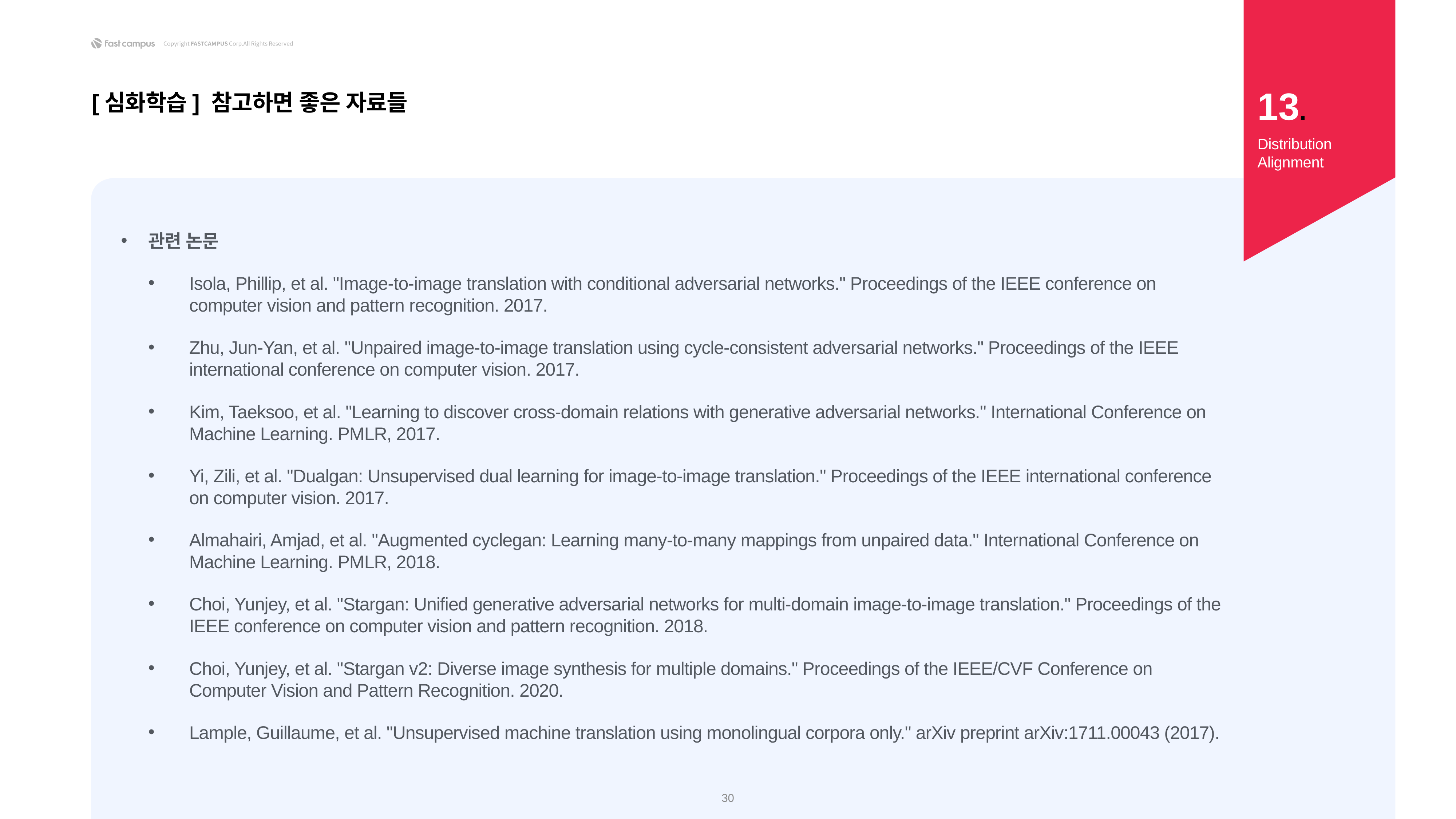

13.
[심화학습] 참고하면 좋은 자료들
Distribution Alignment

관련 논문
Isola, Phillip, et al. "Image-to-image translation with conditional adversarial networks." Proceedings of the IEEE conference on computer vision and pattern recognition. 2017.
Zhu, Jun-Yan, et al. "Unpaired image-to-image translation using cycle-consistent adversarial networks." Proceedings of the IEEE international conference on computer vision. 2017.
Kim, Taeksoo, et al. "Learning to discover cross-domain relations with generative adversarial networks." International Conference on Machine Learning. PMLR, 2017.
Yi, Zili, et al. "Dualgan: Unsupervised dual learning for image-to-image translation." Proceedings of the IEEE international conference on computer vision. 2017.
Almahairi, Amjad, et al. "Augmented cyclegan: Learning many-to-many mappings from unpaired data." International Conference on Machine Learning. PMLR, 2018.
Choi, Yunjey, et al. "Stargan: Unified generative adversarial networks for multi-domain image-to-image translation." Proceedings of the IEEE conference on computer vision and pattern recognition. 2018.
Choi, Yunjey, et al. "Stargan v2: Diverse image synthesis for multiple domains." Proceedings of the IEEE/CVF Conference on Computer Vision and Pattern Recognition. 2020.
Lample, Guillaume, et al. "Unsupervised machine translation using monolingual corpora only." arXiv preprint arXiv:1711.00043 (2017).
30